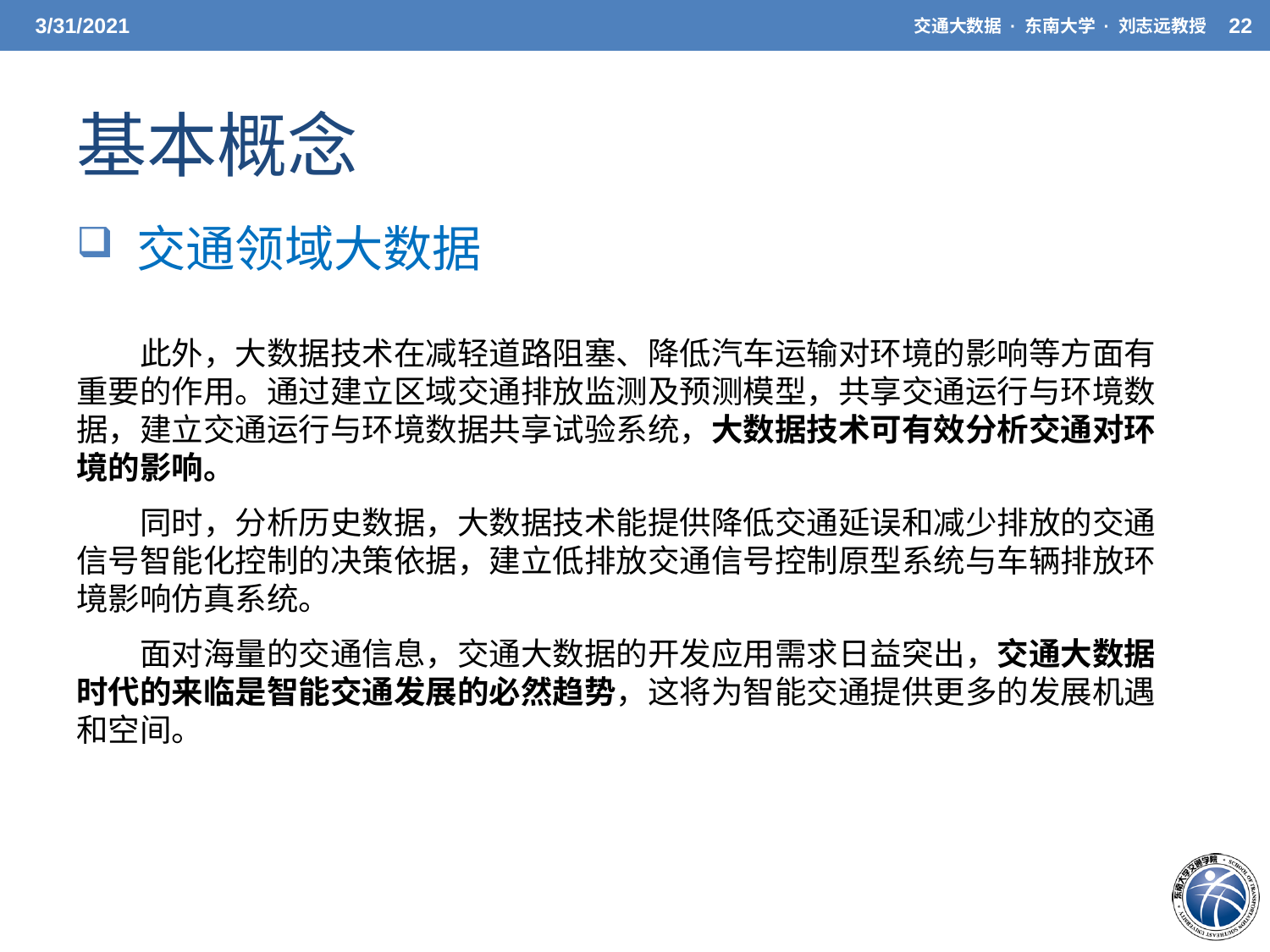

3/31/2021
交通大数据 · 东南大学 · 刘志远教授
22
# 基本概念
 交通领域大数据

此外，大数据技术在减轻道路阻塞、降低汽车运输对环境的影响等方面有重要的作用。通过建立区域交通排放监测及预测模型，共享交通运行与环境数据，建立交通运行与环境数据共享试验系统，大数据技术可有效分析交通对环境的影响。
同时，分析历史数据，大数据技术能提供降低交通延误和减少排放的交通信号智能化控制的决策依据，建立低排放交通信号控制原型系统与车辆排放环境影响仿真系统。
面对海量的交通信息，交通大数据的开发应用需求日益突出，交通大数据时代的来临是智能交通发展的必然趋势，这将为智能交通提供更多的发展机遇和空间。